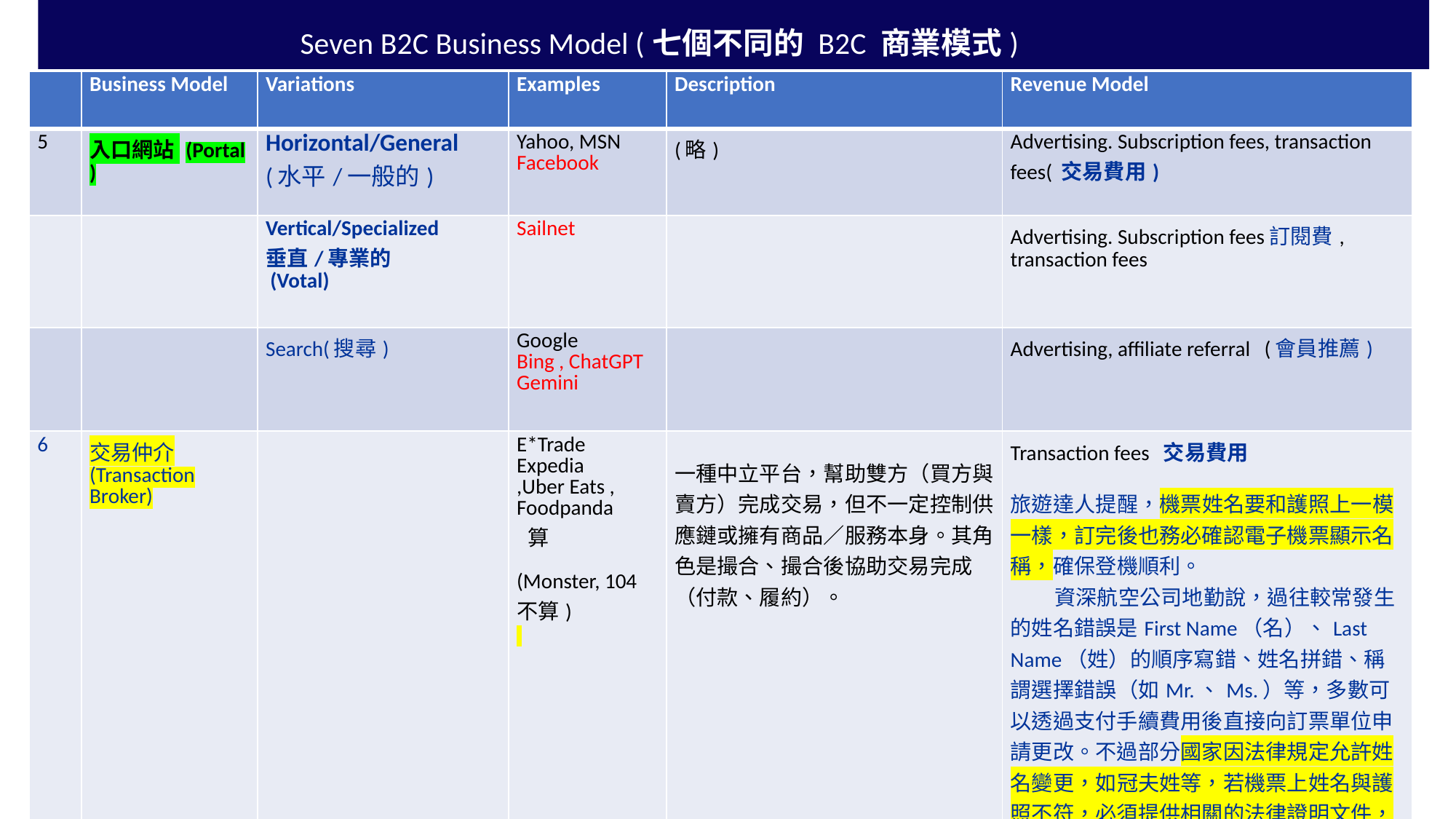

Seven B2C Business Model (七個不同的 B2C 商業模式)
|  | Business Model | Variations | Examples | Description | Revenue Model |
| --- | --- | --- | --- | --- | --- |
| 5 | 入口網站 (Portal ) | Horizontal/General (水平/一般的) | Yahoo, MSN Facebook | (略) | Advertising. Subscription fees, transaction fees( 交易費用) |
|  |  | Vertical/Specialized 垂直/專業的 (Votal) | Sailnet |  | Advertising. Subscription fees訂閱費, transaction fees |
|  |  | Search(搜尋) | Google Bing , ChatGPT Gemini |  | Advertising, affiliate referral (會員推薦) |
| 6 | 交易仲介 (Transaction Broker) |  | E\*Trade Expedia ,Uber Eats , Foodpanda 算 (Monster, 104不算) | 一種中立平台，幫助雙方（買方與賣方）完成交易，但不一定控制供應鏈或擁有商品／服務本身。其角色是撮合、撮合後協助交易完成（付款、履約）。 | Transaction fees 交易費用 旅遊達人提醒，機票姓名要和護照上一模一樣，訂完後也務必確認電子機票顯示名稱，確保登機順利。 資深航空公司地勤說，過往較常發生的姓名錯誤是First Name（名）、Last Name（姓）的順序寫錯、姓名拼錯、稱謂選擇錯誤（如Mr.、Ms.）等，多數可以透過支付手續費用後直接向訂票單位申請更改。不過部分國家因法律規定允許姓名變更，如冠夫姓等，若機票上姓名與護照不符，必須提供相關的法律證明文件，航空公司或平台才會受理。 |